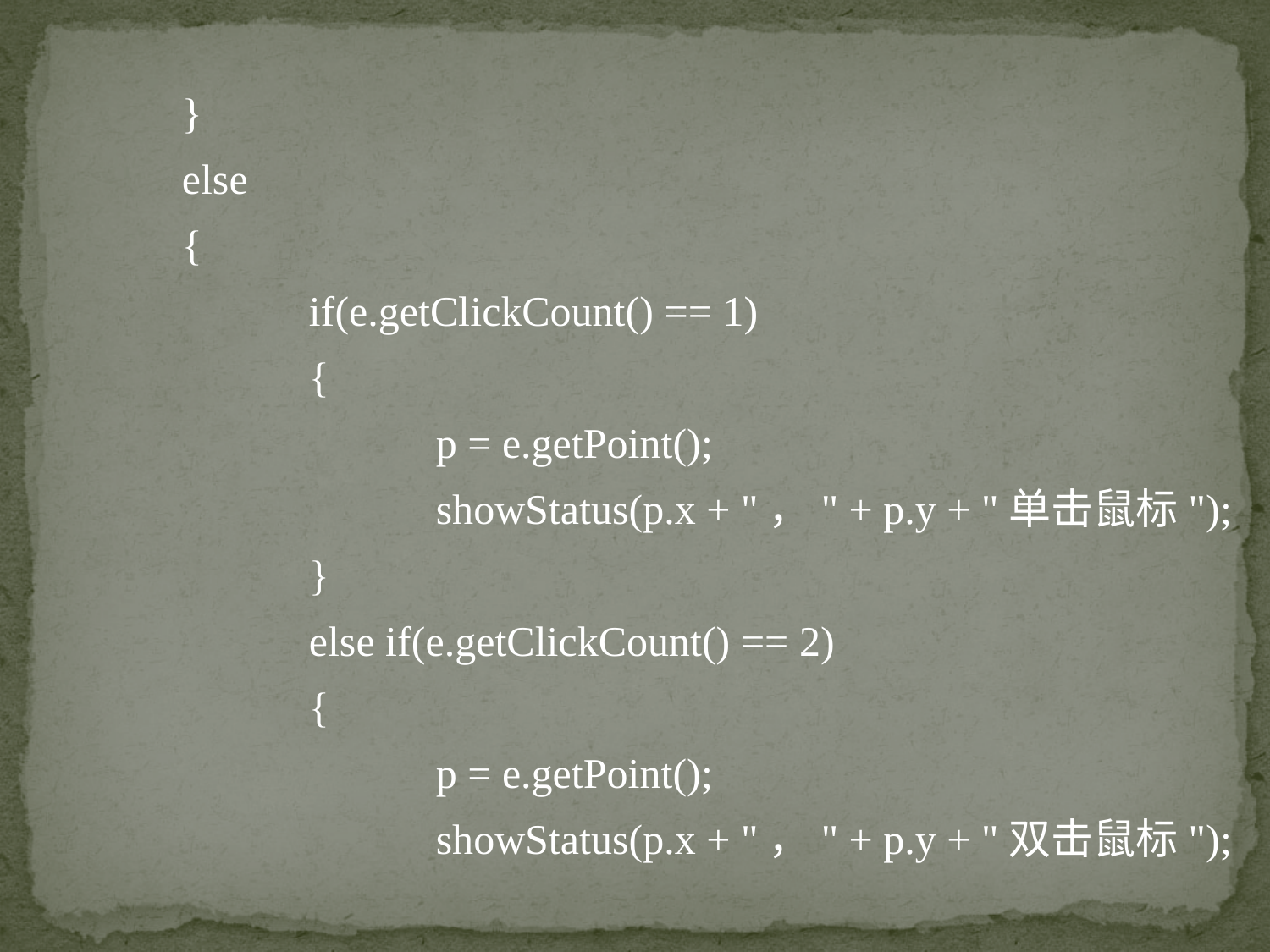

}
	else
	{
		if(e.getClickCount() == 1)
		{
			p = e.getPoint();
			showStatus(p.x + "，" + p.y + "单击鼠标");
		}
		else if(e.getClickCount() == 2)
		{
			p = e.getPoint();
			showStatus(p.x + "，" + p.y + "双击鼠标");